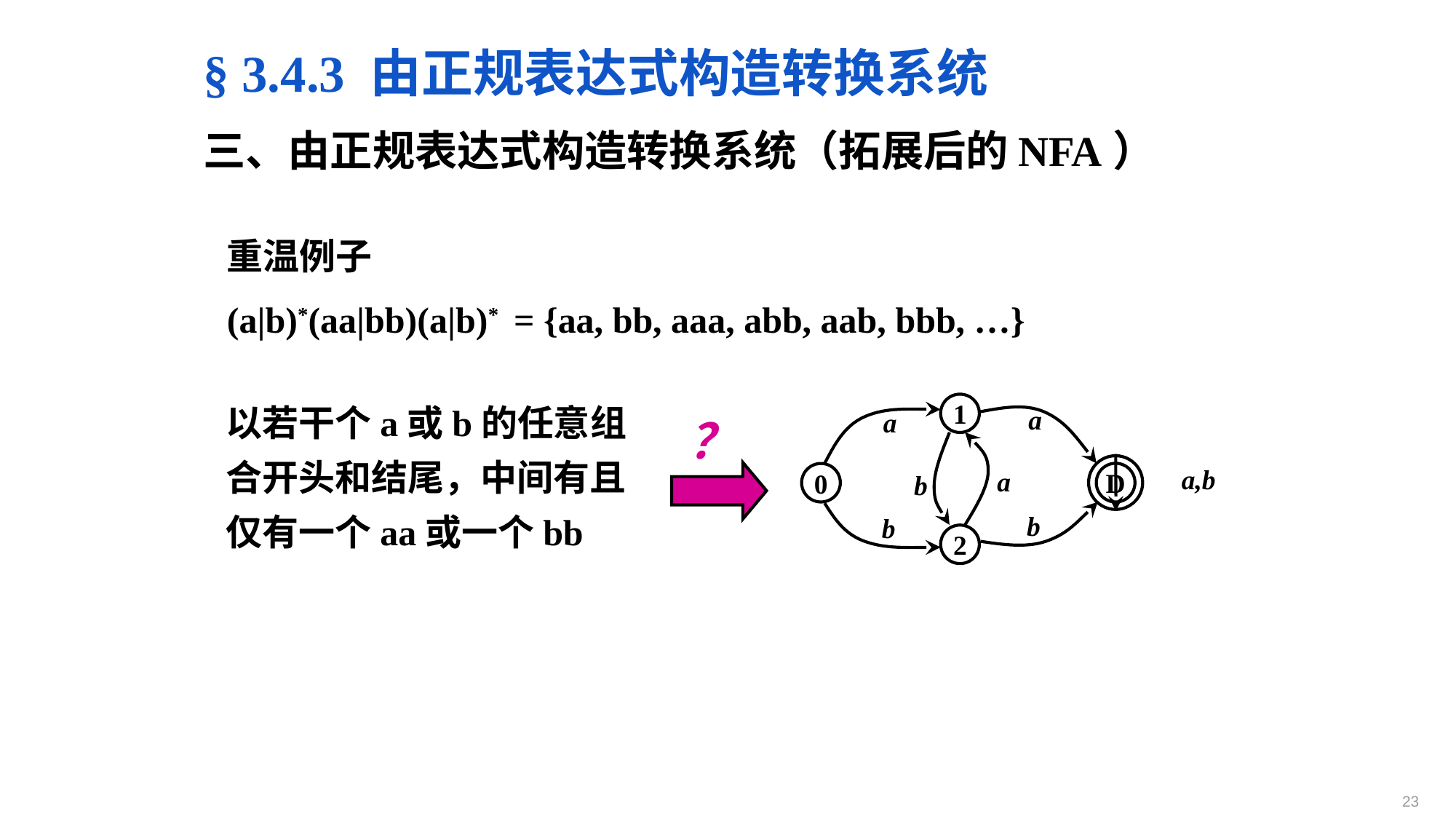

§ 3.4.3 由正规表达式构造转换系统
三、由正规表达式构造转换系统（拓展后的NFA）
重温例子

(a|b)*(aa|bb)(a|b)*
= {aa, bb, aaa, abb, aab, bbb, …}
以若干个a或b的任意组合开头和结尾，中间有且仅有一个aa或一个bb
1
a
a

a,b
a
b
D
0

b
b
2

？
23